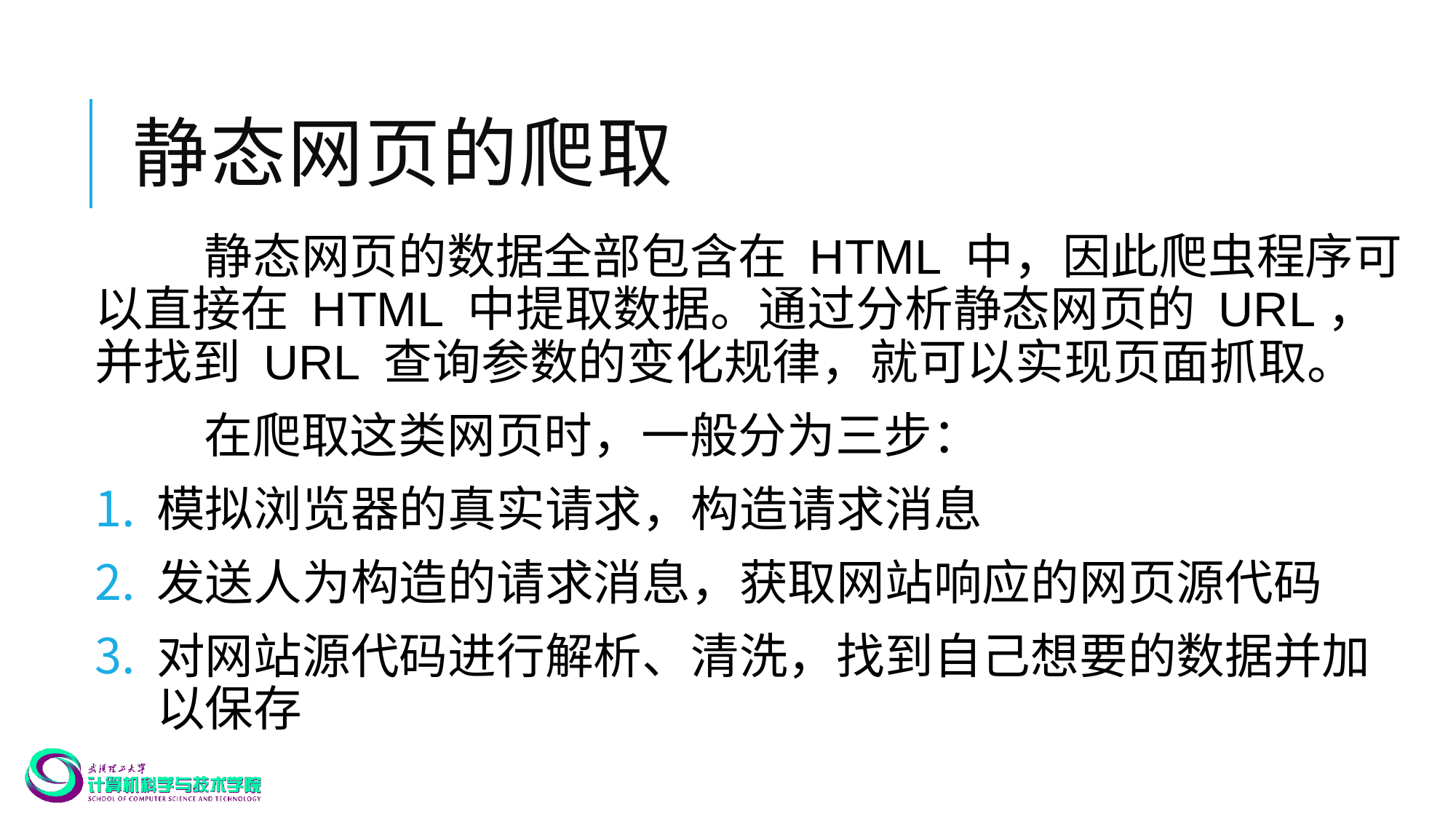

# 静态网页的爬取
	静态网页的数据全部包含在 HTML 中，因此爬虫程序可以直接在 HTML 中提取数据。通过分析静态网页的 URL，并找到 URL 查询参数的变化规律，就可以实现页面抓取。
	在爬取这类网页时，一般分为三步：
模拟浏览器的真实请求，构造请求消息
发送人为构造的请求消息，获取网站响应的网页源代码
对网站源代码进行解析、清洗，找到自己想要的数据并加以保存